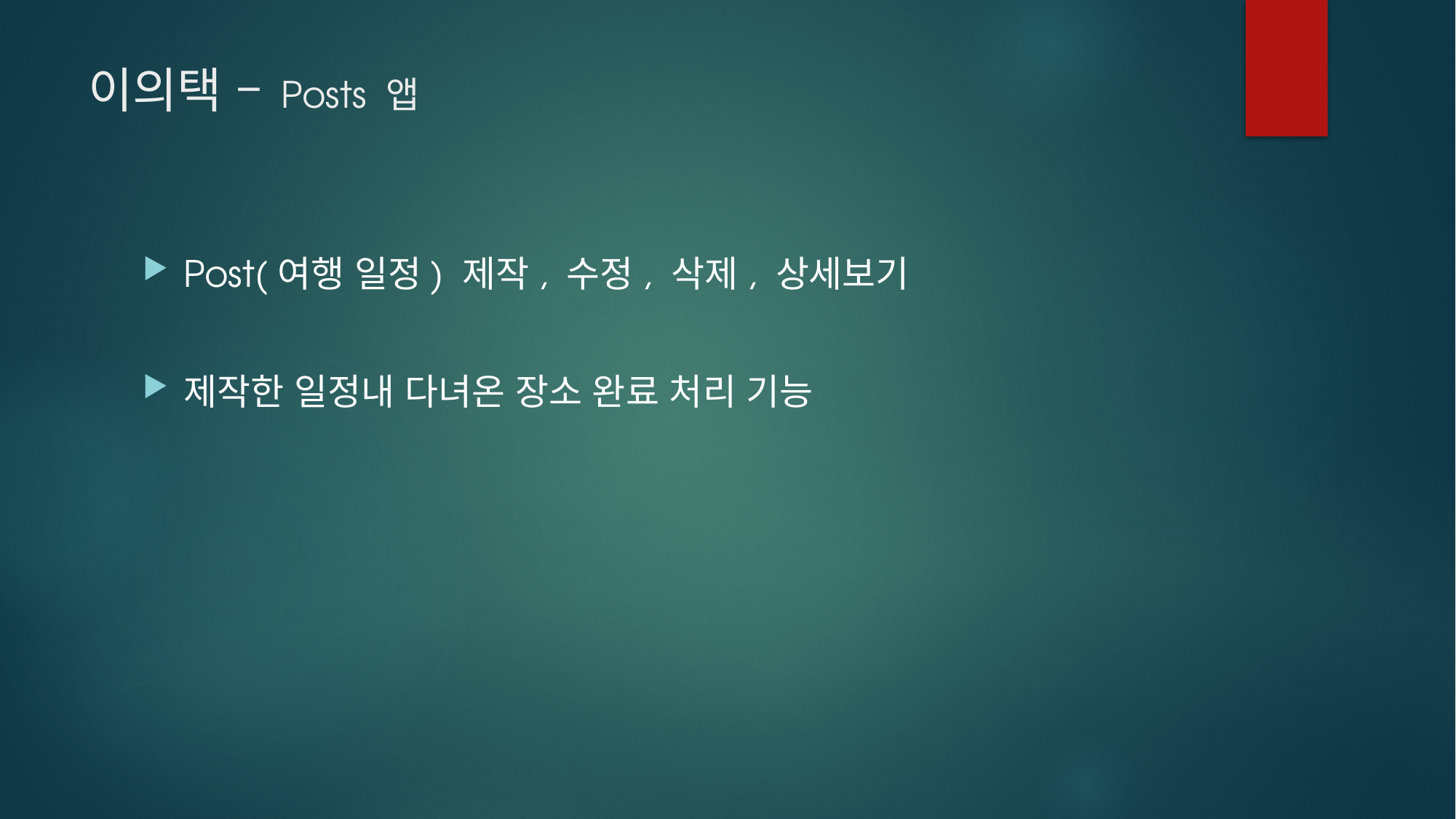

# 이의택 – Posts 앱
Post(여행 일정) 제작, 수정, 삭제, 상세보기

제작한 일정내 다녀온 장소 완료 처리 기능